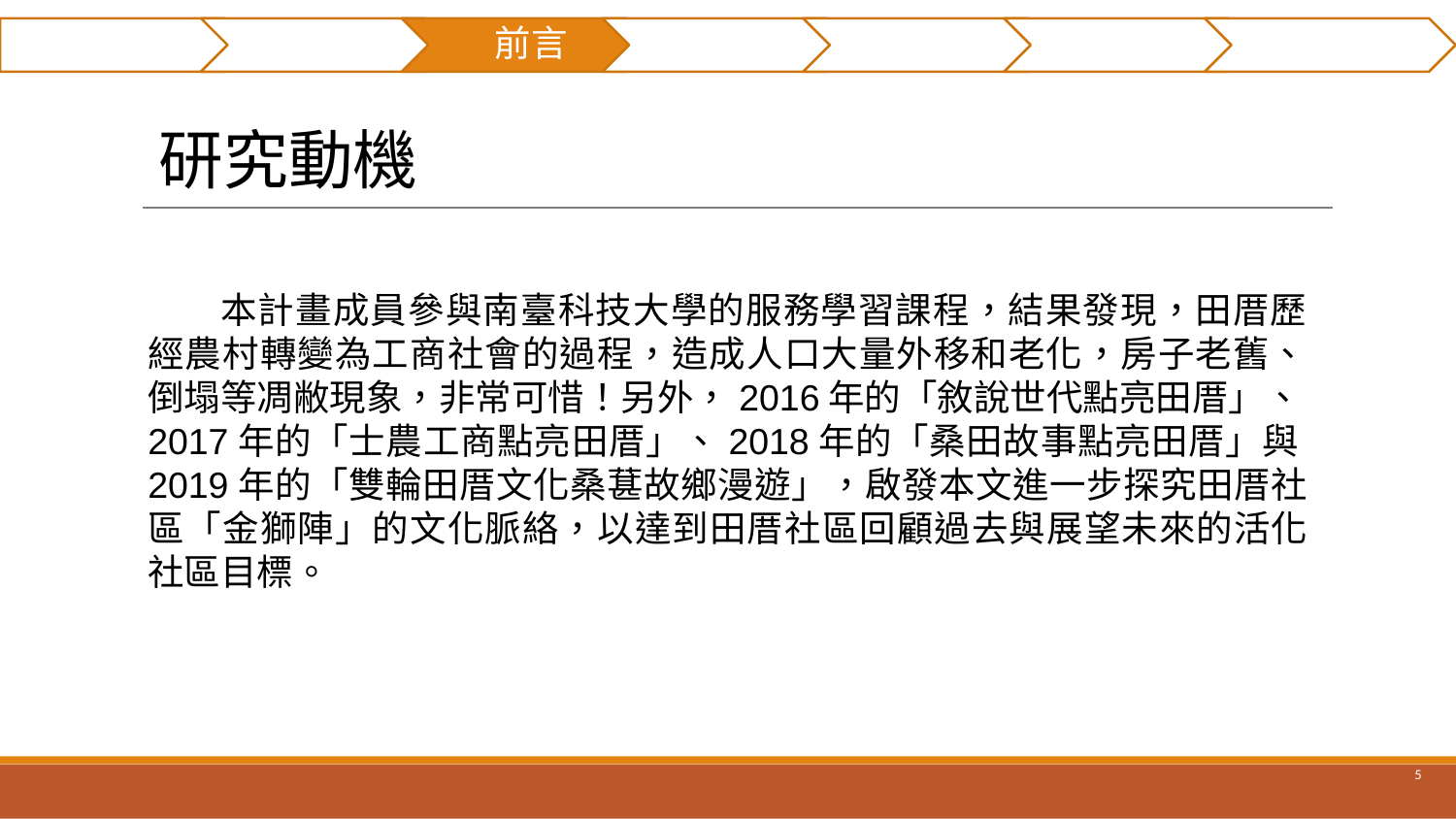

摘要

研究貢獻

前言

文獻回顧

研究方法

實例分析

結論與建議
# 研究動機

本計畫成員參與南臺科技大學的服務學習課程，結果發現，田厝歷經農村轉變為工商社會的過程，造成人口大量外移和老化，房子老舊、倒塌等凋敝現象，非常可惜！另外，2016年的「敘說世代點亮田厝」、2017年的「士農工商點亮田厝」、2018年的「桑田故事點亮田厝」與2019年的「雙輪田厝文化桑葚故鄉漫遊」，啟發本文進一步探究田厝社區「金獅陣」的文化脈絡，以達到田厝社區回顧過去與展望未來的活化社區目標。
5